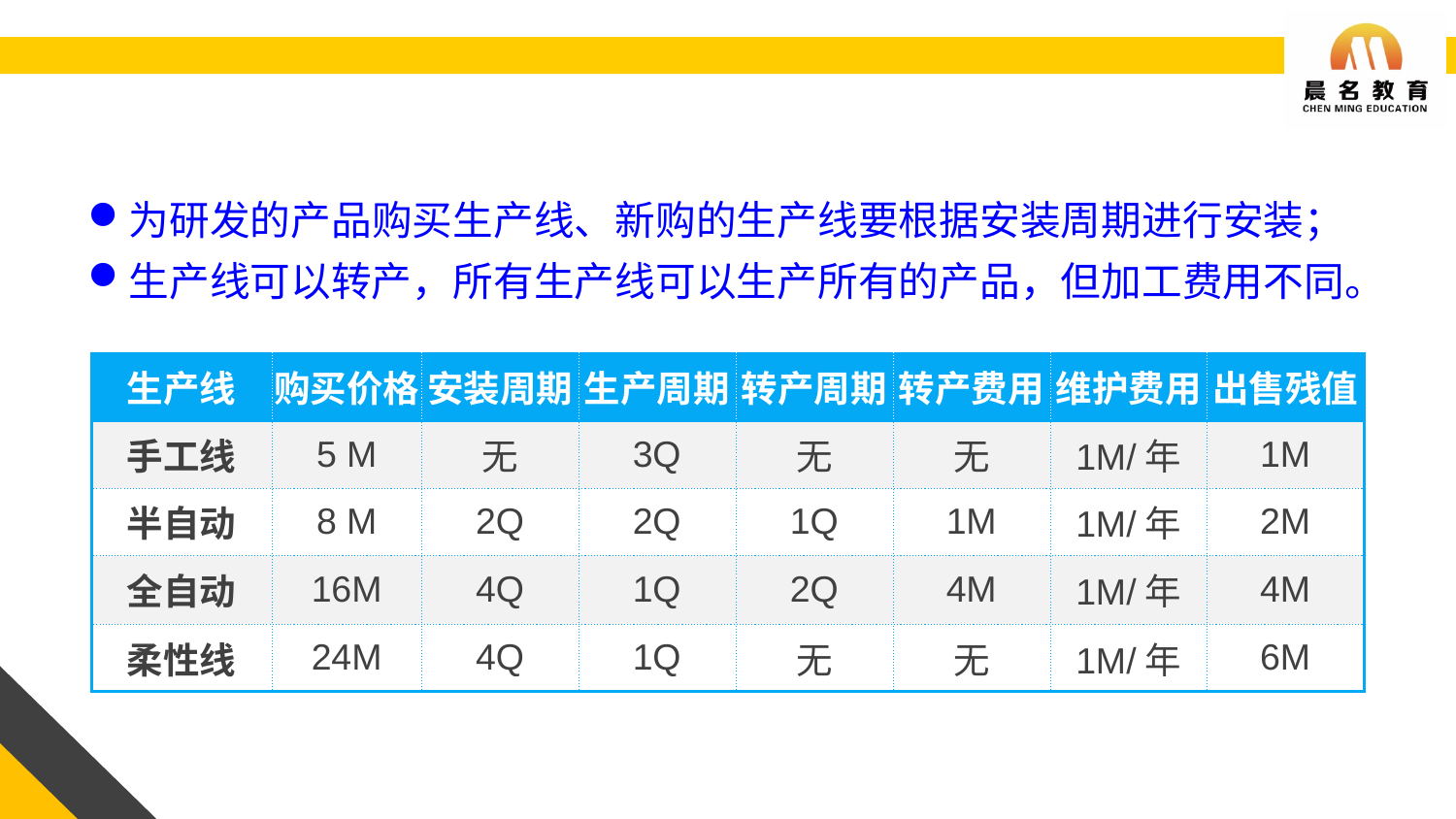

为研发的产品购买生产线、新购的生产线要根据安装周期进行安装；
生产线可以转产，所有生产线可以生产所有的产品，但加工费用不同。
| 生产线 | 购买价格 | 安装周期 | 生产周期 | 转产周期 | 转产费用 | 维护费用 | 出售残值 |
| --- | --- | --- | --- | --- | --- | --- | --- |
| 手工线 | 5 M | 无 | 3Q | 无 | 无 | 1M/年 | 1M |
| 半自动 | 8 M | 2Q | 2Q | 1Q | 1M | 1M/年 | 2M |
| 全自动 | 16M | 4Q | 1Q | 2Q | 4M | 1M/年 | 4M |
| 柔性线 | 24M | 4Q | 1Q | 无 | 无 | 1M/年 | 6M |